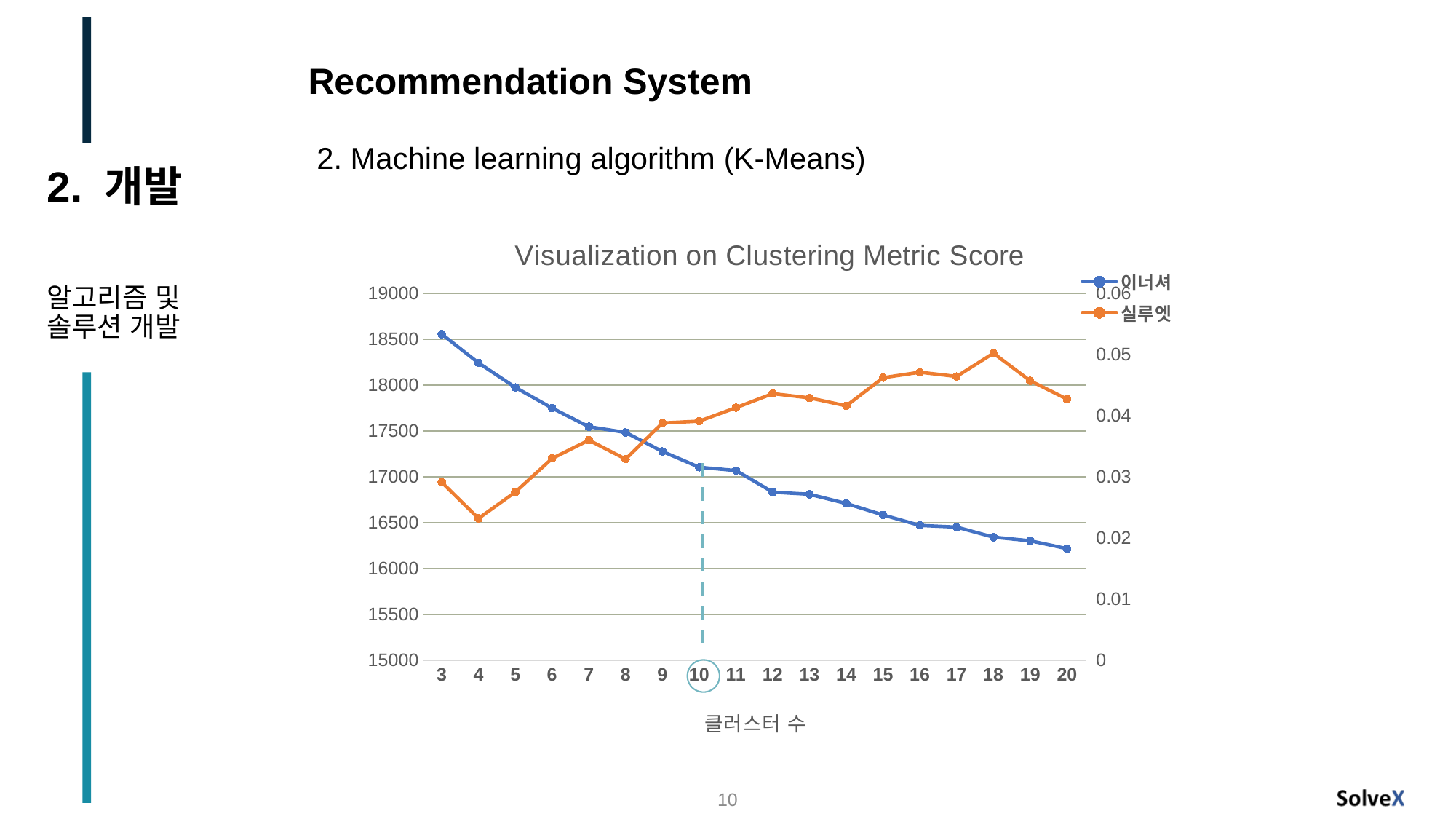

Recommendation System​
2. Machine learning algorithm (K-Means)
2. 개발

### Chart: Visualization on Clustering Metric Score

| Category | 이너셔 | 실루엣 |
|---|---|---|
| 3 | 18554.672772853 | 0.0291 |
| 4 | 18241.4730945592 | 0.0232 |
| 5 | 17974.269193435 | 0.0275 |
| 6 | 17749.0118014231 | 0.033 |
| 7 | 17546.2947724383 | 0.036 |
| 8 | 17483.7614502258 | 0.0329 |
| 9 | 17276.5774351272 | 0.0388 |
| 10 | 17104.4849007821 | 0.0391 |
| 11 | 17068.7044716373 | 0.0413 |
| 12 | 16832.8041502274 | 0.0436 |
| 13 | 16809.6487116577 | 0.0429 |
| 14 | 16709.1407173726 | 0.0416 |
| 15 | 16584.1761790815 | 0.0462 |
| 16 | 16470.5758375425 | 0.0471 |
| 17 | 16452.2566396793 | 0.0464 |
| 18 | 16342.4906751821 | 0.0502 |
| 19 | 16303.1520830902 | 0.0457 |
| 20 | 16217.4244664942 | 0.0427 |
알고리즘 및
솔루션 개발

10